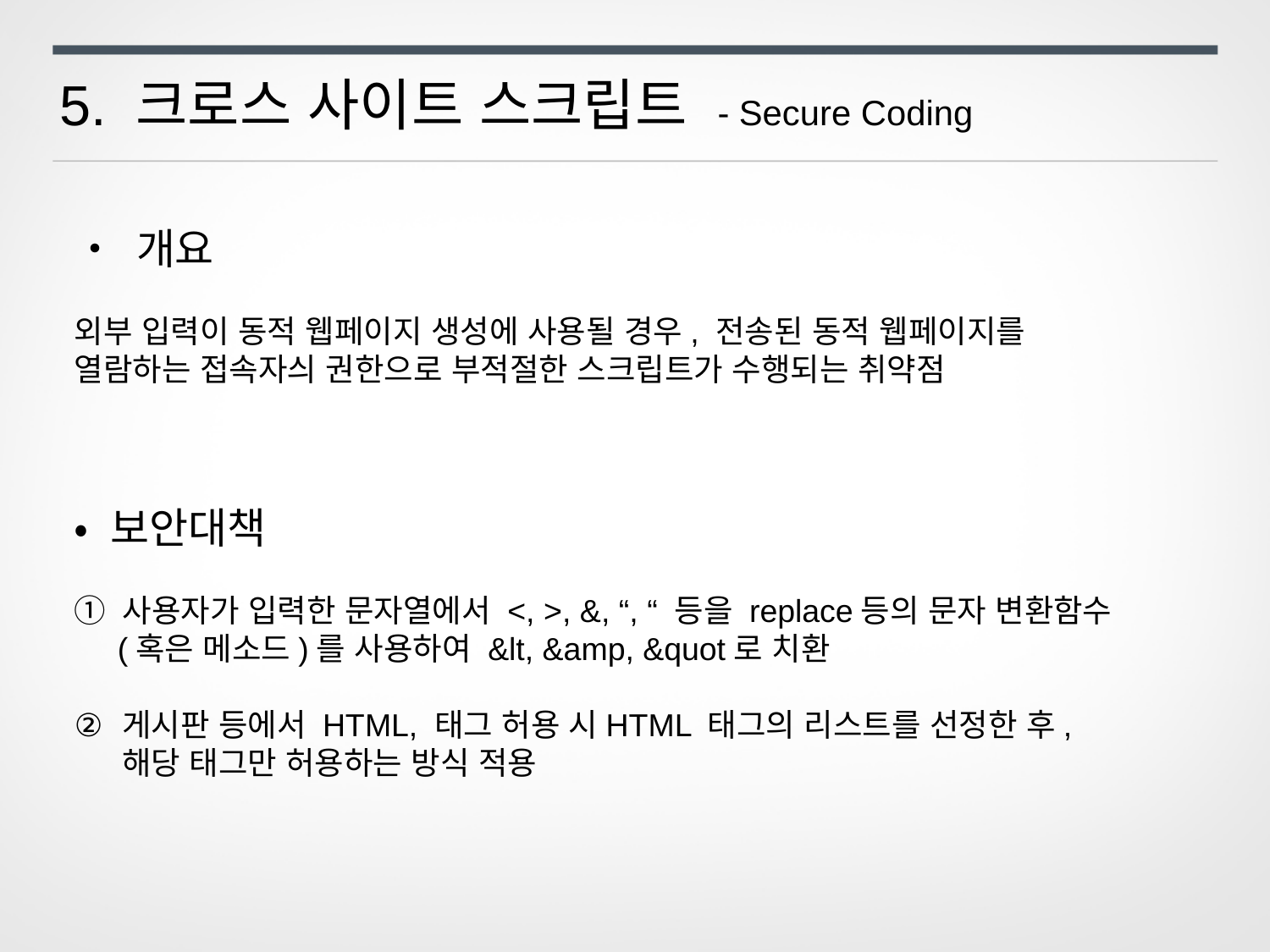

5. 크로스 사이트 스크립트 - Secure Coding
• 개요

외부 입력이 동적 웹페이지 생성에 사용될 경우, 전송된 동적 웹페이지를
열람하는 접속자싀 권한으로 부적절한 스크립트가 수행되는 취약점

• 보안대책

① 사용자가 입력한 문자열에서 <, >, &, “, “ 등을 replace등의 문자 변환함수
    (혹은 메소드)를 사용하여 &lt, &amp, &quot로 치환

게시판 등에서 HTML, 태그 허용 시HTML 태그의 리스트를 선정한 후,
해당 태그만 허용하는 방식 적용